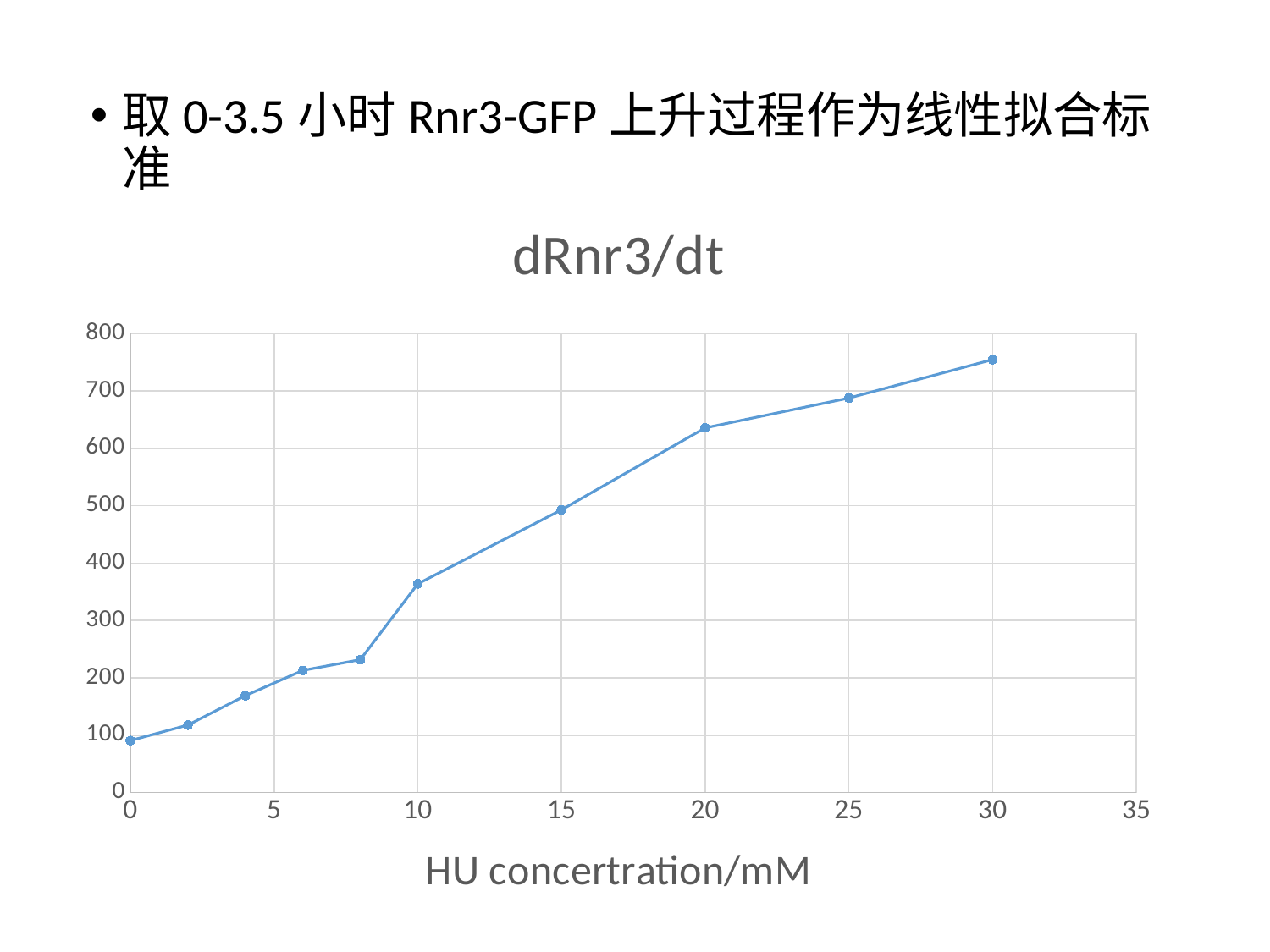

取0-3.5小时Rnr3-GFP上升过程作为线性拟合标准

### Chart:

| Category | dRnr3/dt |
|---|---|